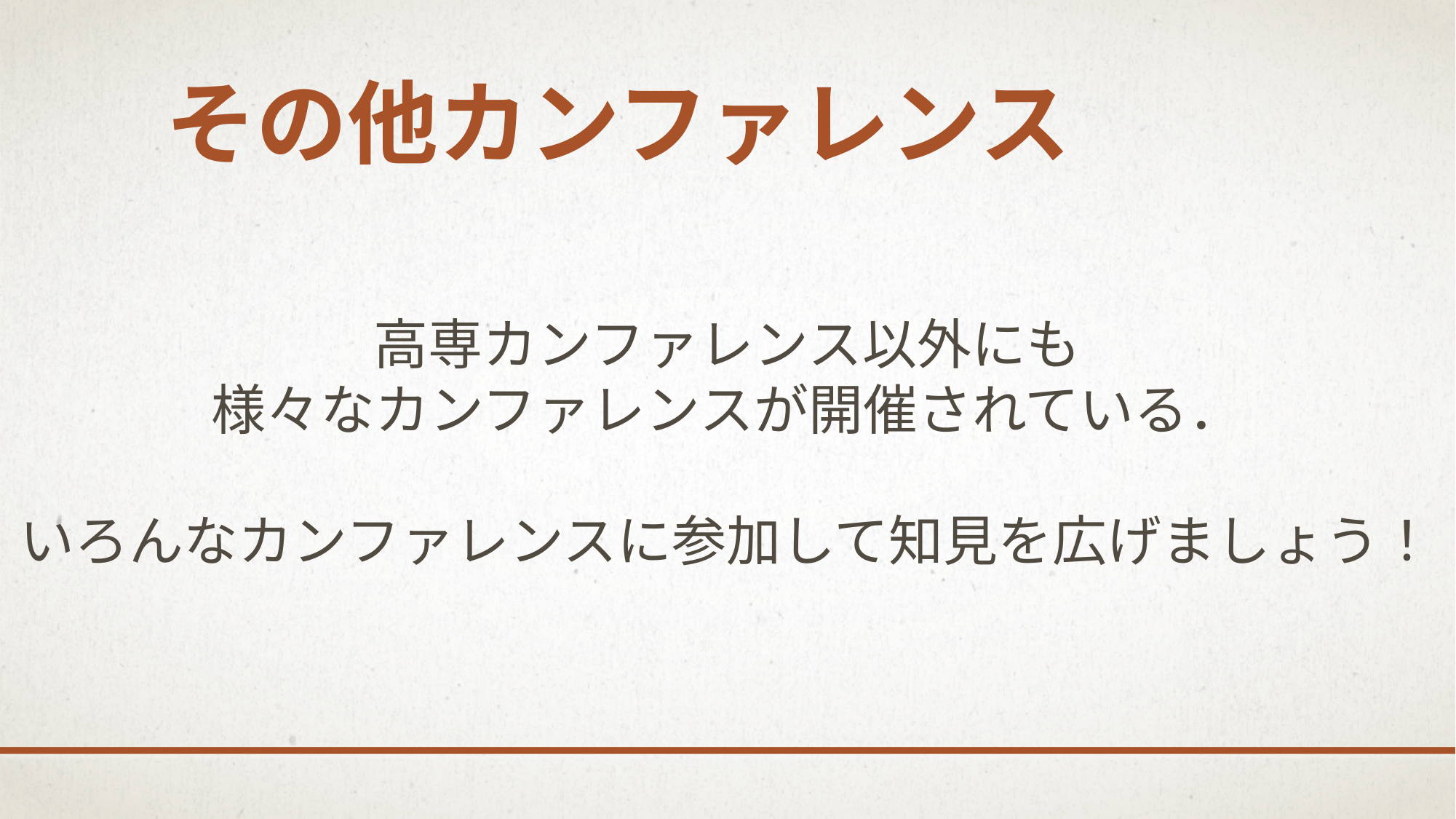

# その他カンファレンス
高専カンファレンス以外にも
様々なカンファレンスが開催されている．

いろんなカンファレンスに参加して知見を広げましょう！